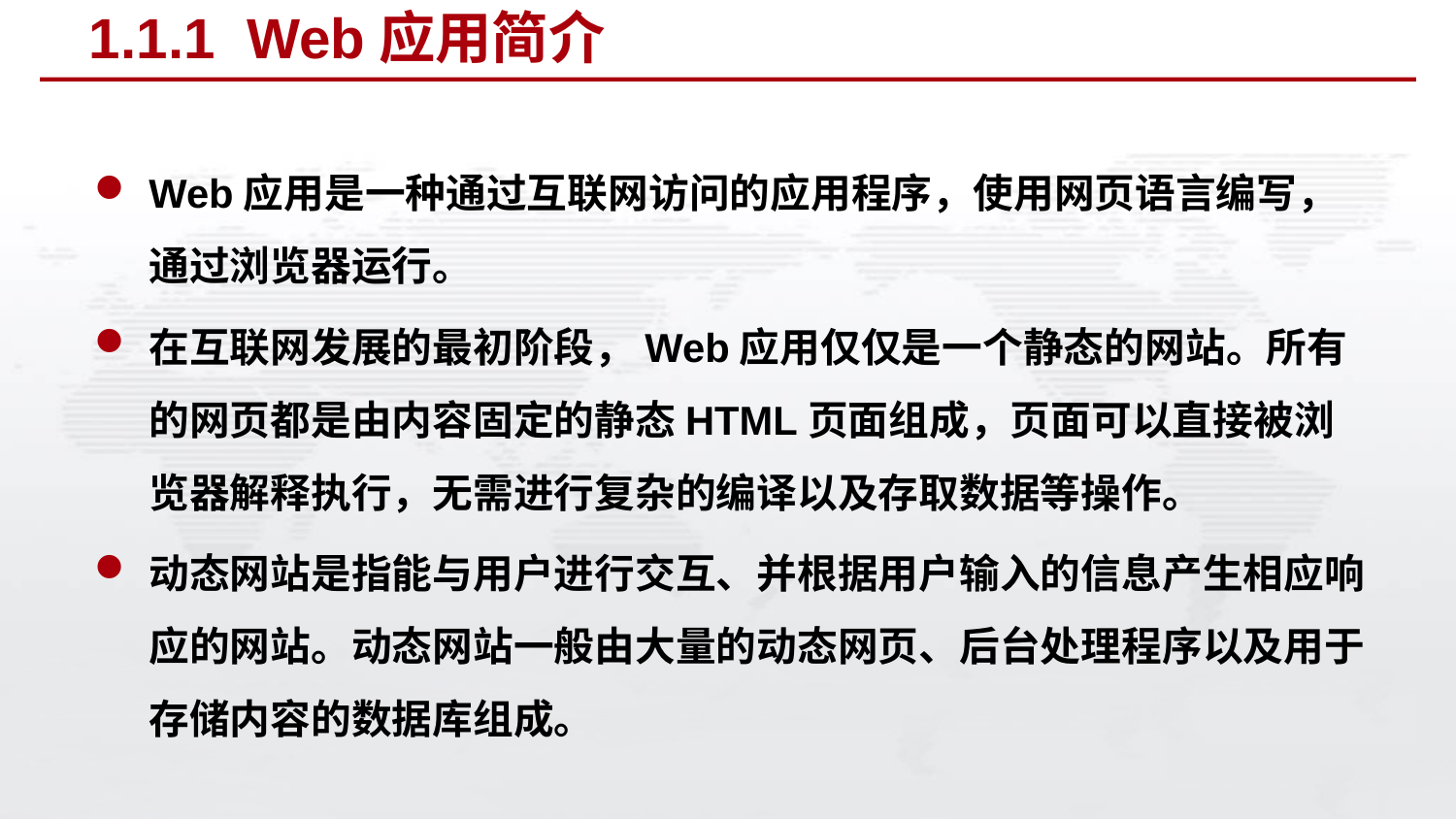

# 1.1.1  Web应用简介
Web应用是一种通过互联网访问的应用程序，使用网页语言编写，通过浏览器运行。
在互联网发展的最初阶段，Web应用仅仅是一个静态的网站。所有的网页都是由内容固定的静态HTML页面组成，页面可以直接被浏览器解释执行，无需进行复杂的编译以及存取数据等操作。
动态网站是指能与用户进行交互、并根据用户输入的信息产生相应响应的网站。动态网站一般由大量的动态网页、后台处理程序以及用于存储内容的数据库组成。